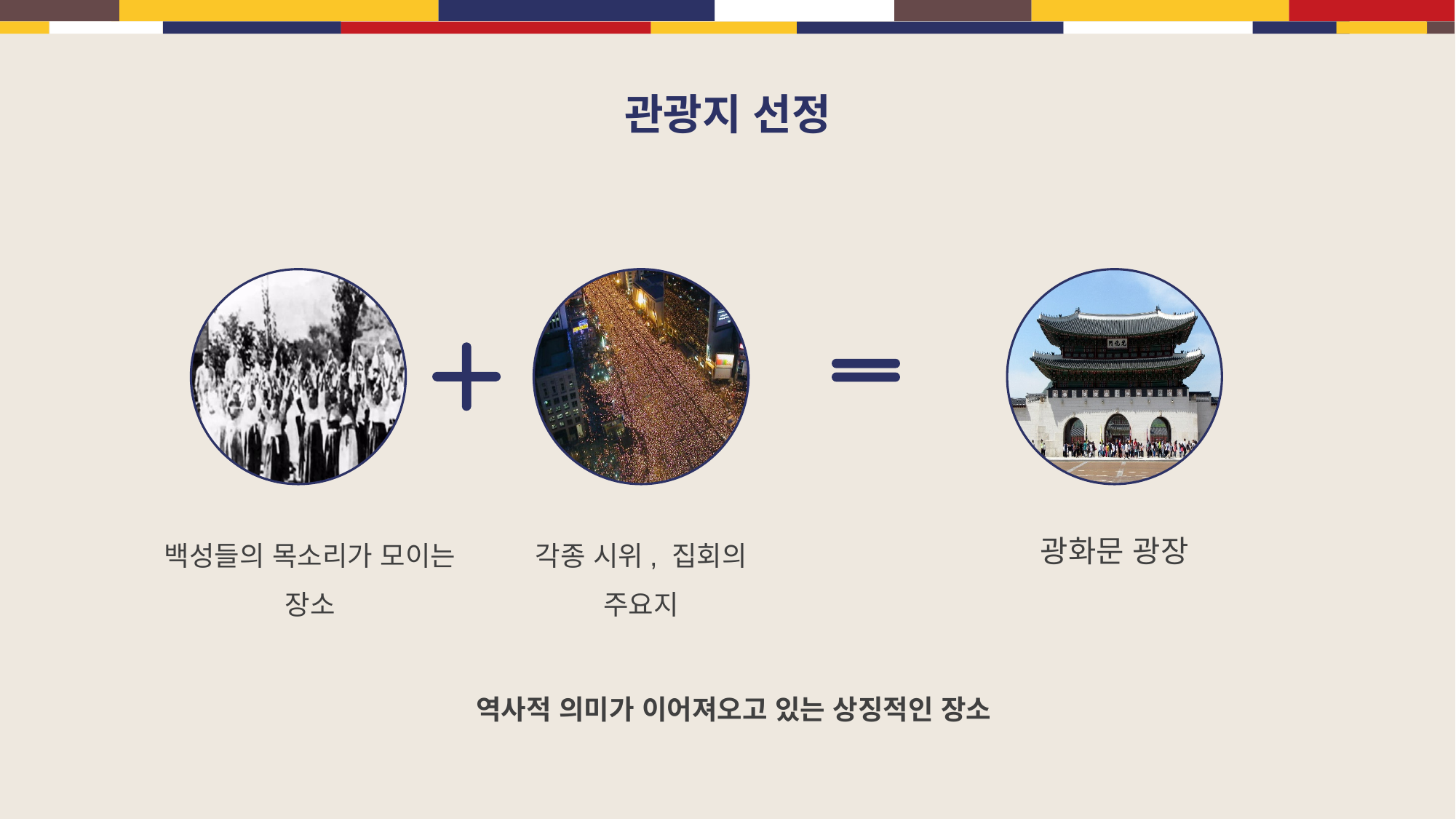

관광지 선정

광화문 광장
백성들의 목소리가 모이는 장소
각종 시위, 집회의 주요지
역사적 의미가 이어져오고 있는 상징적인 장소